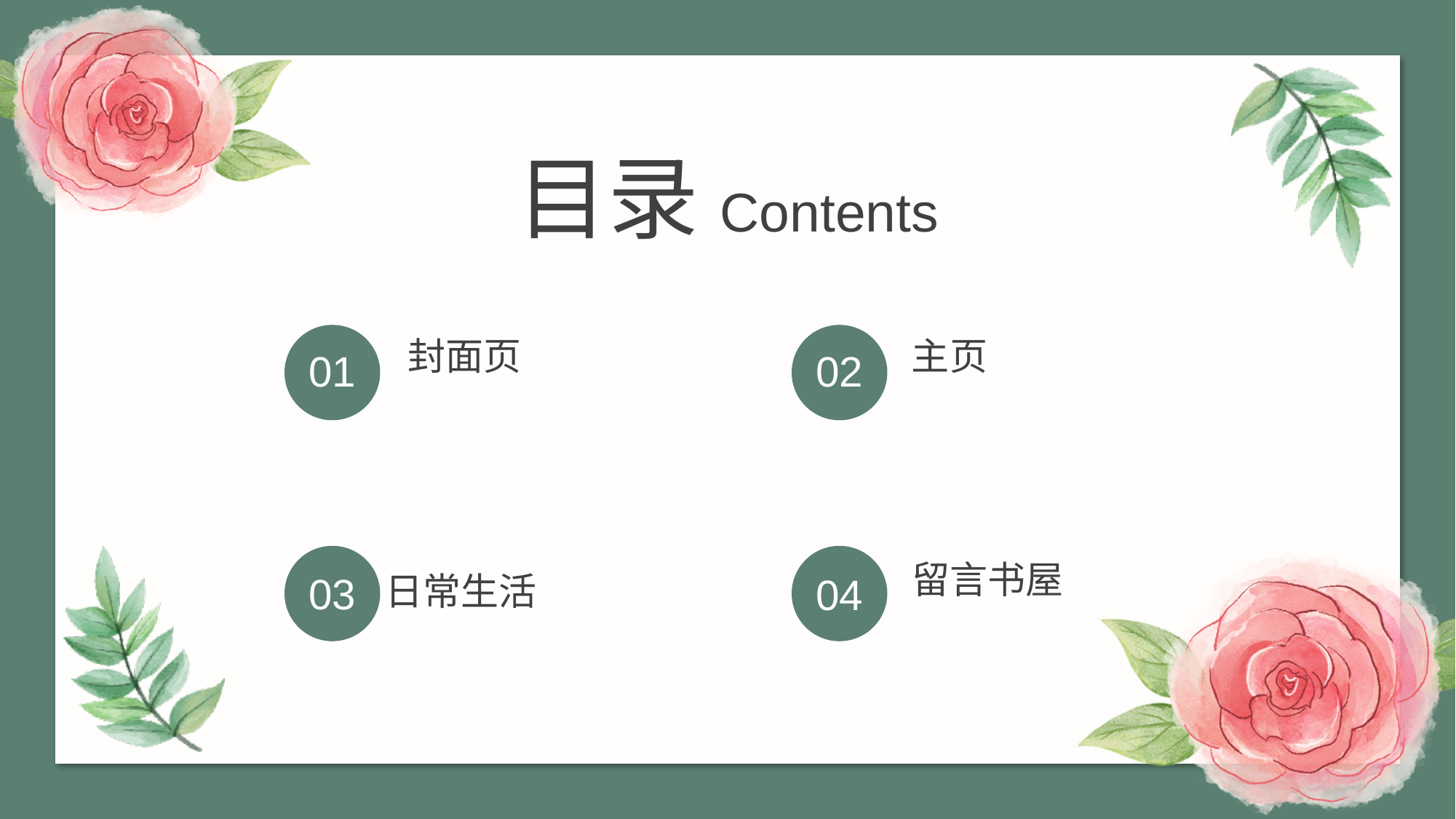

目录Contents

封面页
主页
01
02

留言书屋
03
日常生活
04